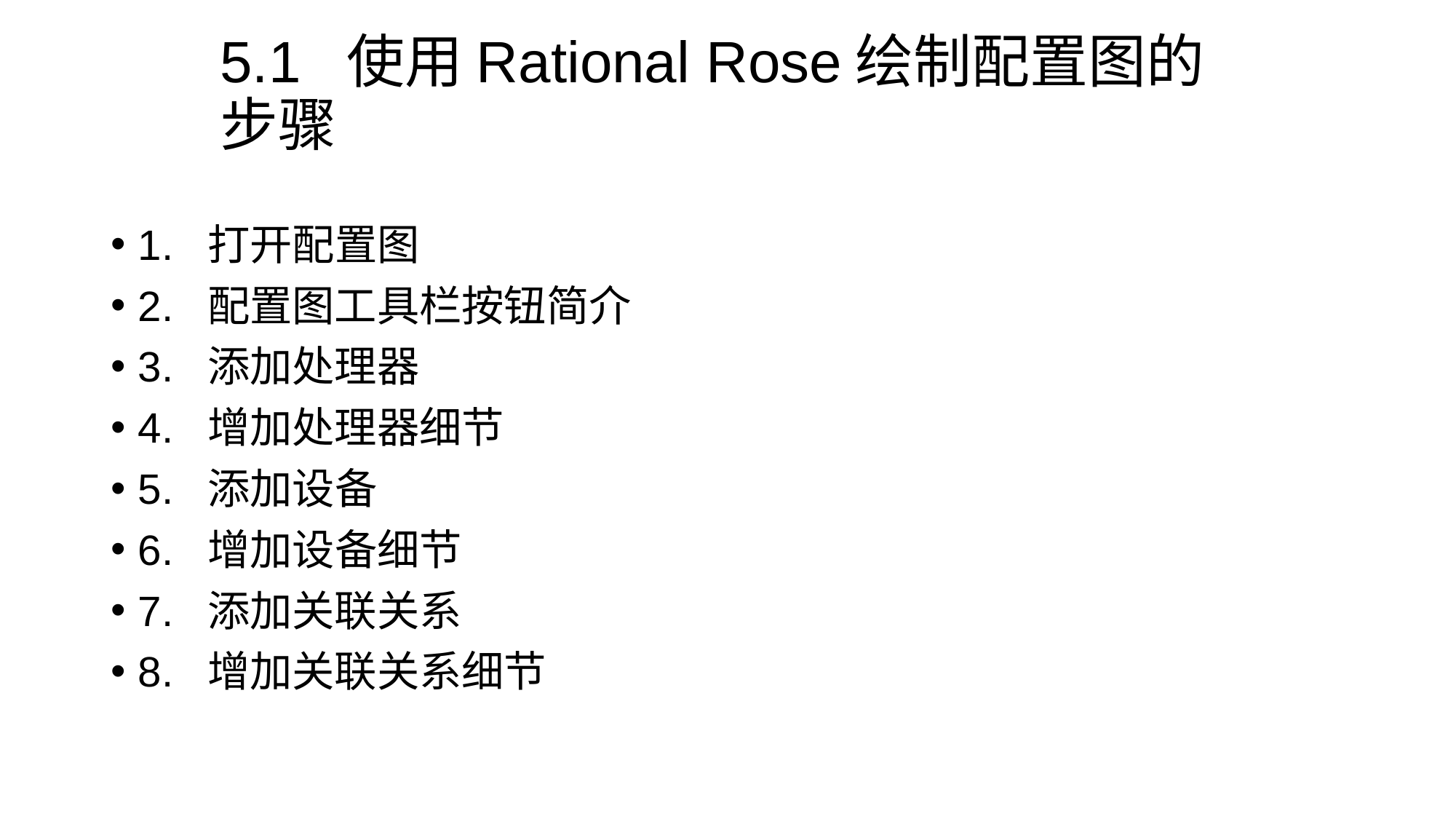

# 5.1  使用Rational Rose绘制配置图的步骤
1.  打开配置图
2.  配置图工具栏按钮简介
3.  添加处理器
4.  增加处理器细节
5.  添加设备
6.  增加设备细节
7.  添加关联关系
8.  增加关联关系细节